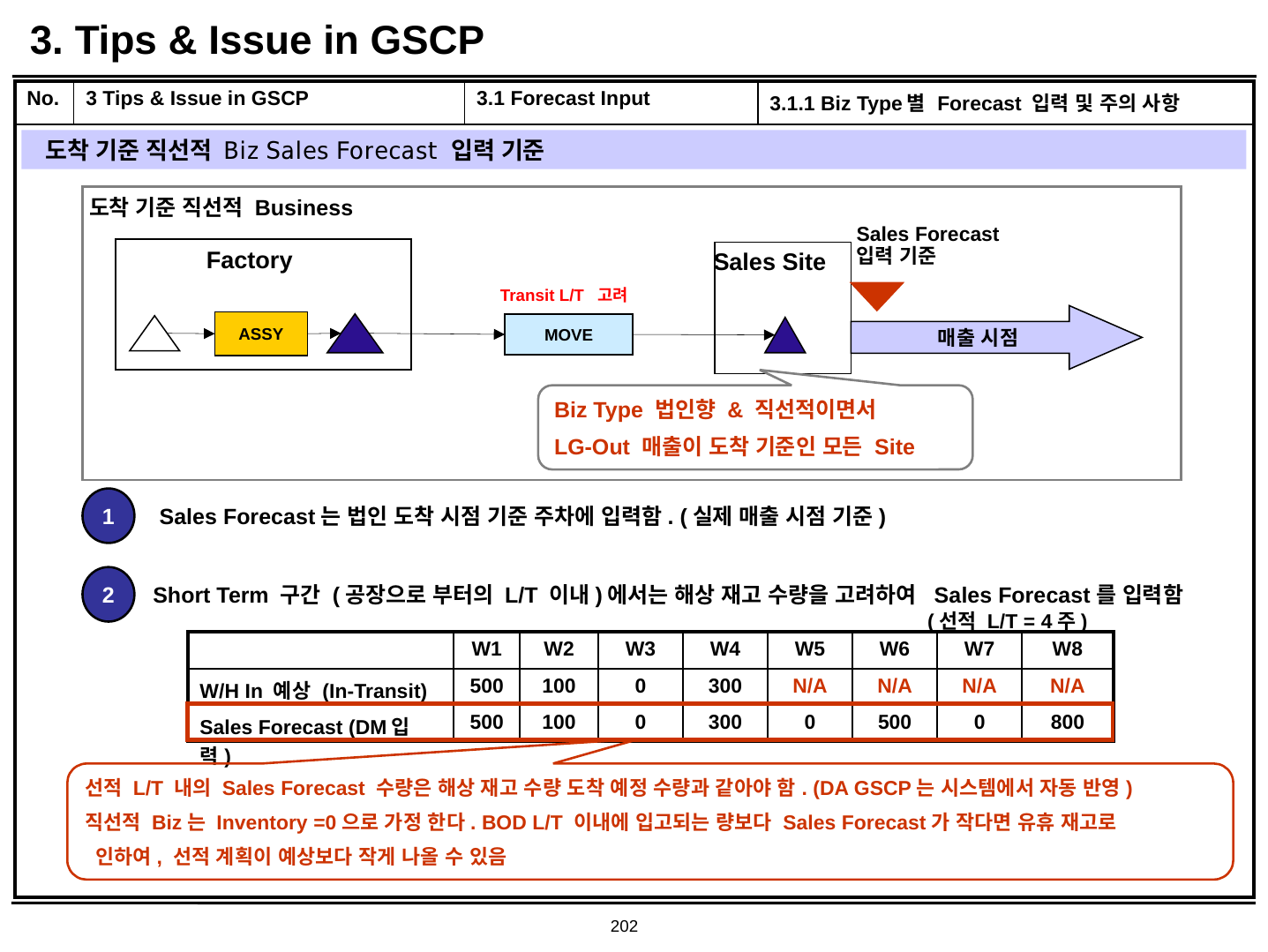

# 3. Tips & Issue in GSCP
| No. | 3 Tips & Issue in GSCP | 3.1 Forecast Input | 3.1.1 Biz Type별 Forecast 입력 및 주의 사항 |
| --- | --- | --- | --- |
|  |  |  |  |
도착 기준 직선적 Biz Sales Forecast 입력 기준

도착 기준 직선적 Business
Sales Forecast
입력 기준

Factory
Sales Site

Transit L/T  고려
매출 시점
ASSY

MOVE

Biz Type 법인향 & 직선적이면서
LG-Out 매출이 도착 기준인 모든 Site
1
Sales Forecast는 법인 도착 시점 기준 주차에 입력함. (실제 매출 시점 기준)
2
Short Term 구간 (공장으로 부터의 L/T 이내)에서는 해상 재고 수량을 고려하여  Sales Forecast를 입력함
(선적 L/T = 4주)
|  | W1 | W2 | W3 | W4 | W5 | W6 | W7 | W8 |
| --- | --- | --- | --- | --- | --- | --- | --- | --- |
| W/H In 예상 (In-Transit) | 500 | 100 | 0 | 300 | N/A | N/A | N/A | N/A |
| Sales Forecast (DM입력) | 500 | 100 | 0 | 300 | 0 | 500 | 0 | 800 |

선적 L/T 내의 Sales Forecast 수량은 해상 재고 수량 도착 예정 수량과 같아야 함. (DA GSCP는 시스템에서 자동 반영)
직선적 Biz는 Inventory =0으로 가정 한다. BOD L/T 이내에 입고되는 량보다 Sales Forecast가 작다면 유휴 재고로
 인하여, 선적 계획이 예상보다 작게 나올 수 있음
202